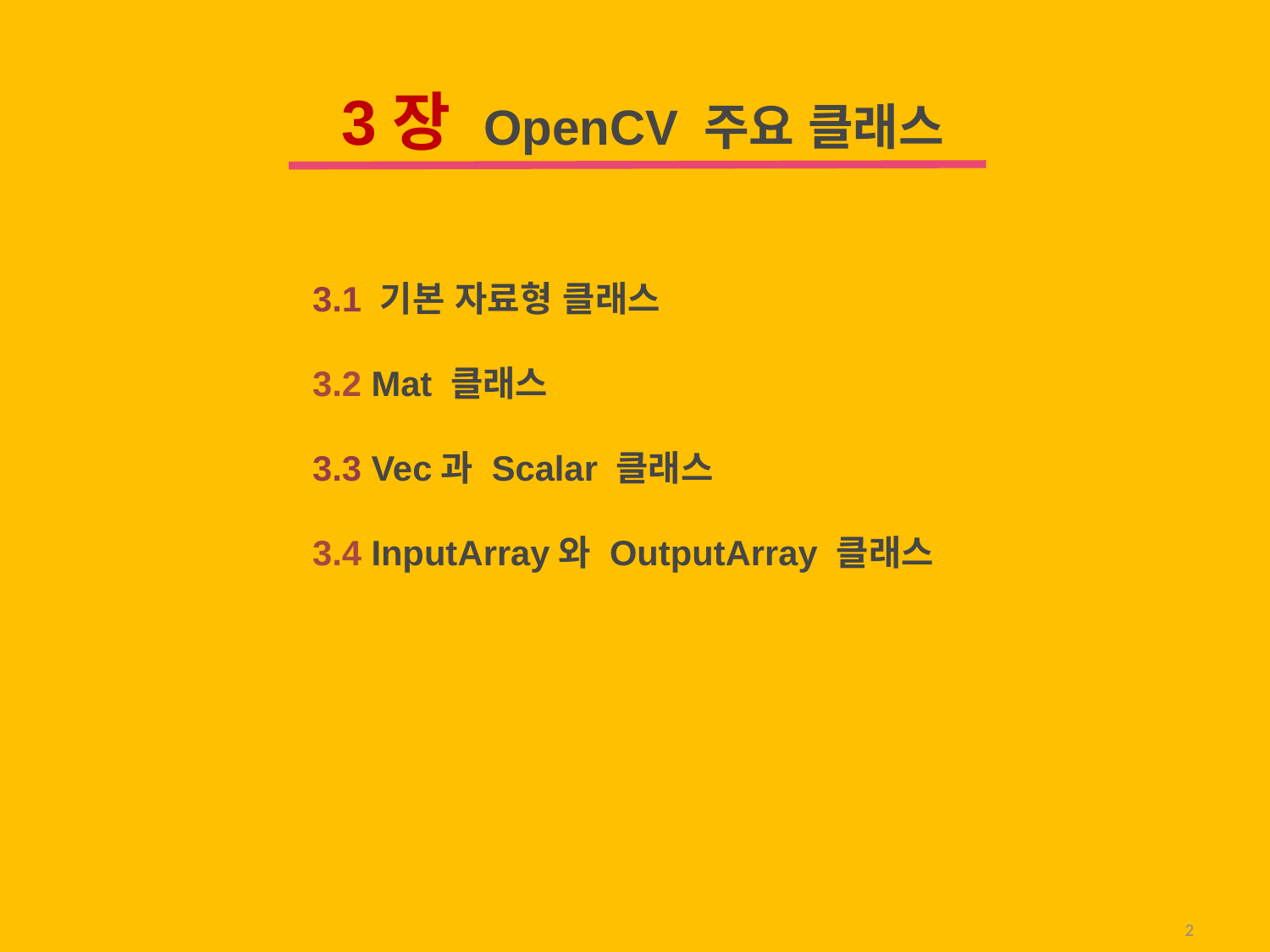

3장 OpenCV 주요 클래스
3.1 기본 자료형 클래스
3.2 Mat 클래스
3.3 Vec과 Scalar 클래스
3.4 InputArray와 OutputArray 클래스
2